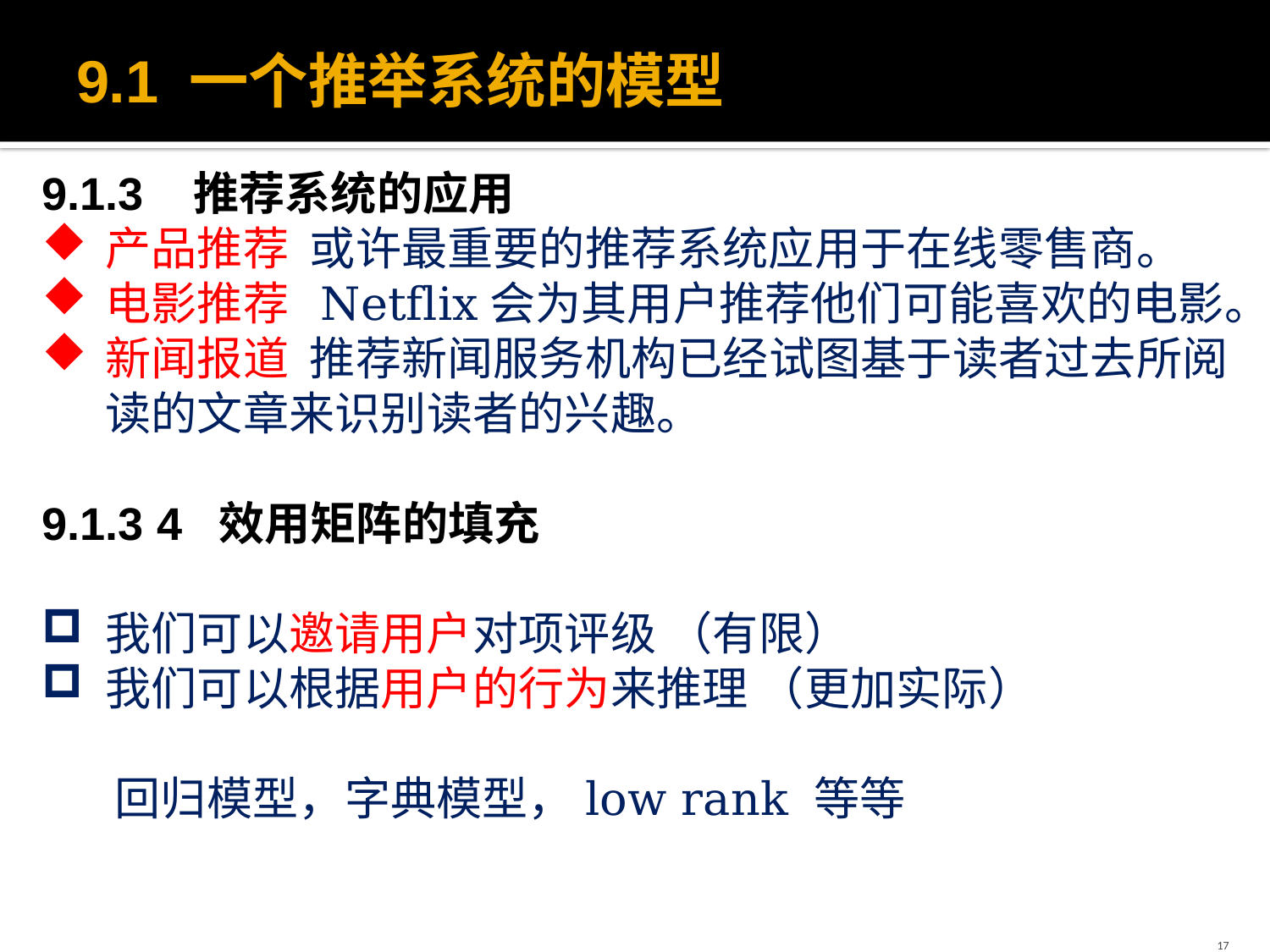

# 9.1 一个推举系统的模型
9.1.3   推荐系统的应用
产品推荐  或许最重要的推荐系统应用于在线零售商。
电影推荐  Netflix会为其用户推荐他们可能喜欢的电影。
新闻报道  推荐新闻服务机构已经试图基于读者过去所阅读的文章来识别读者的兴趣。

9.1.3 4  效用矩阵的填充

我们可以邀请用户对项评级 （有限）
我们可以根据用户的行为来推理 （更加实际）

      回归模型，字典模型，low rank 等等
17